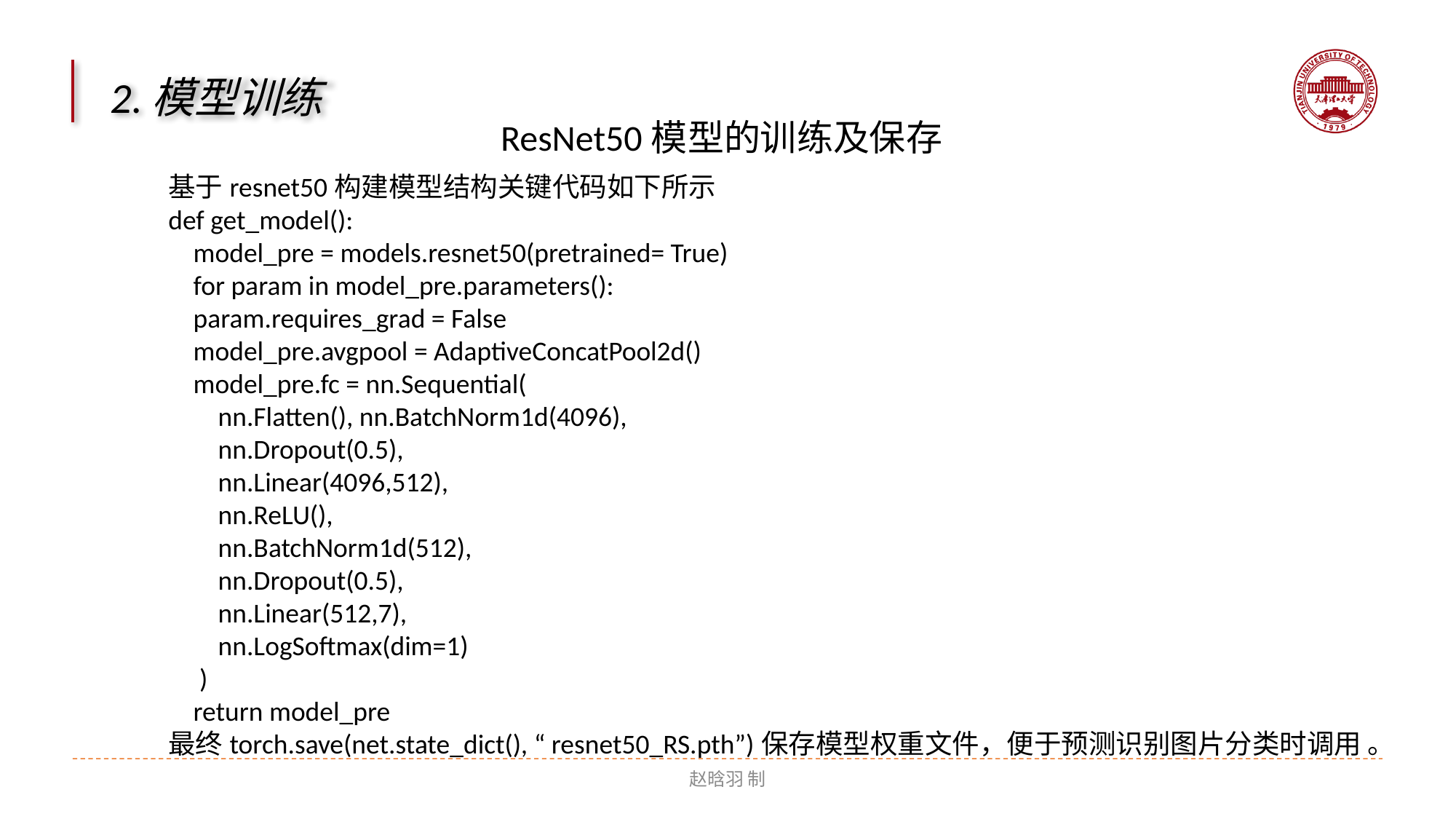

2.模型训练
ResNet50模型的训练及保存
基于resnet50构建模型结构关键代码如下所示
def get_model():
    model_pre = models.resnet50(pretrained= True)
    for param in model_pre.parameters():
    param.requires_grad = False
    model_pre.avgpool = AdaptiveConcatPool2d()
    model_pre.fc = nn.Sequential(
        nn.Flatten(), nn.BatchNorm1d(4096),
        nn.Dropout(0.5),
        nn.Linear(4096,512),
        nn.ReLU(),
        nn.BatchNorm1d(512),
        nn.Dropout(0.5),
        nn.Linear(512,7),
        nn.LogSoftmax(dim=1)
     )
    return model_pre
最终torch.save(net.state_dict(), “ resnet50_RS.pth”)保存模型权重文件，便于预测识别图片分类时调用 。

赵晗羽 制
22